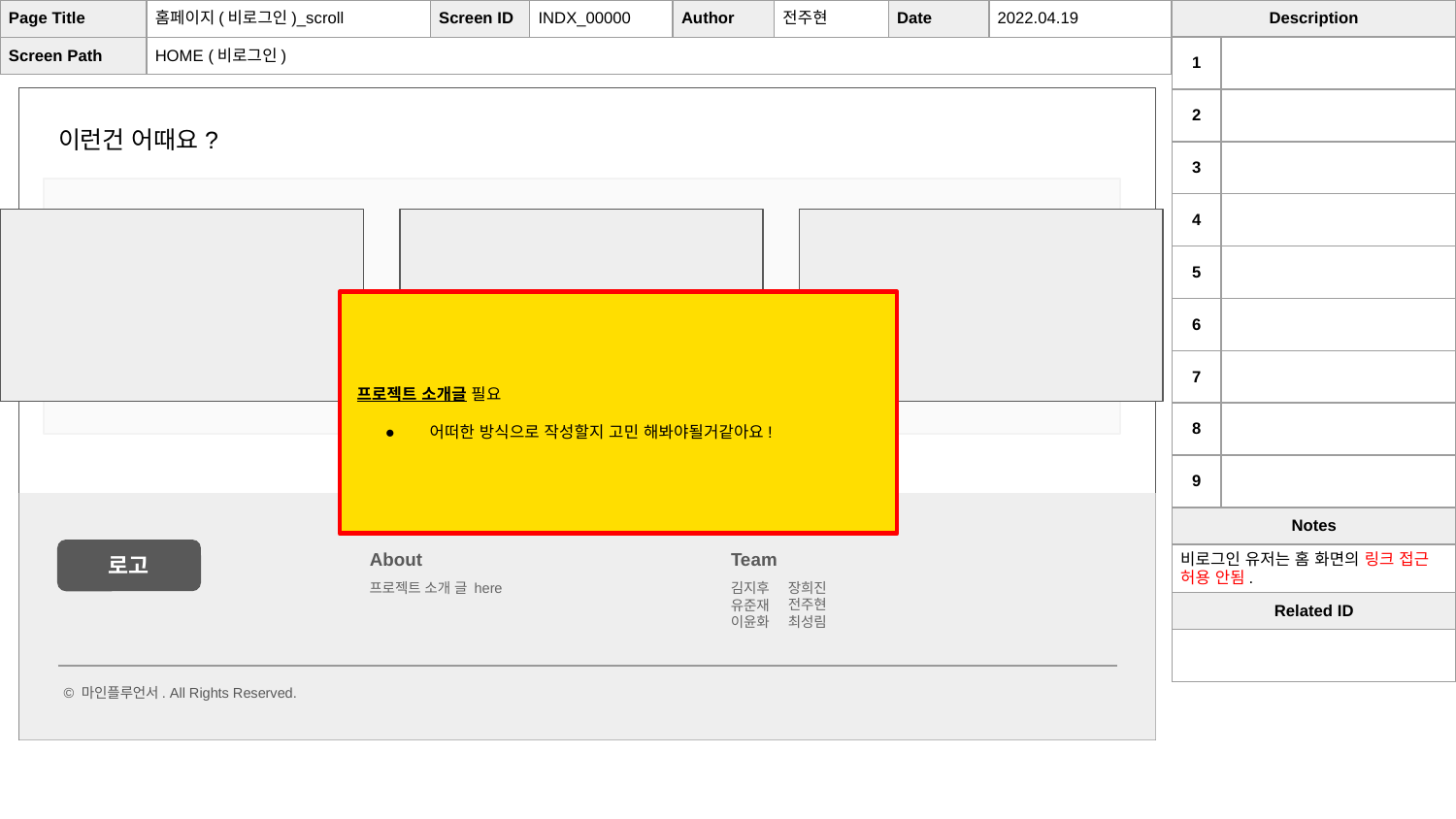

| Page Title | 홈페이지(비로그인)\_scroll | Screen ID | INDX\_00000 | Author | 전주현 | Date | 2022.04.19 |
| --- | --- | --- | --- | --- | --- | --- | --- |
| Screen Path | HOME (비로그인) |  |  |  |  |  |  |
| Description |  |
| --- | --- |
| 1 |  |
| 2 |  |
| 3 |  |
| 4 |  |
| 5 |  |
| 6 |  |
| 7 |  |
| 8 |  |
| 9 |  |
| Notes |  |
| 비로그인 유저는 홈 화면의 링크 접근 허용 안됨. |  |
| Related ID |  |
|  |  |

이런건 어때요?

프로젝트 소개글 필요

어떠한 방식으로 작성할지 고민 해봐야될거같아요!

로고
About
프로젝트 소개 글 here
Team
장희진 전주현 최성림
김지후
유준재
이윤화
© 마인플루언서. All Rights Reserved.